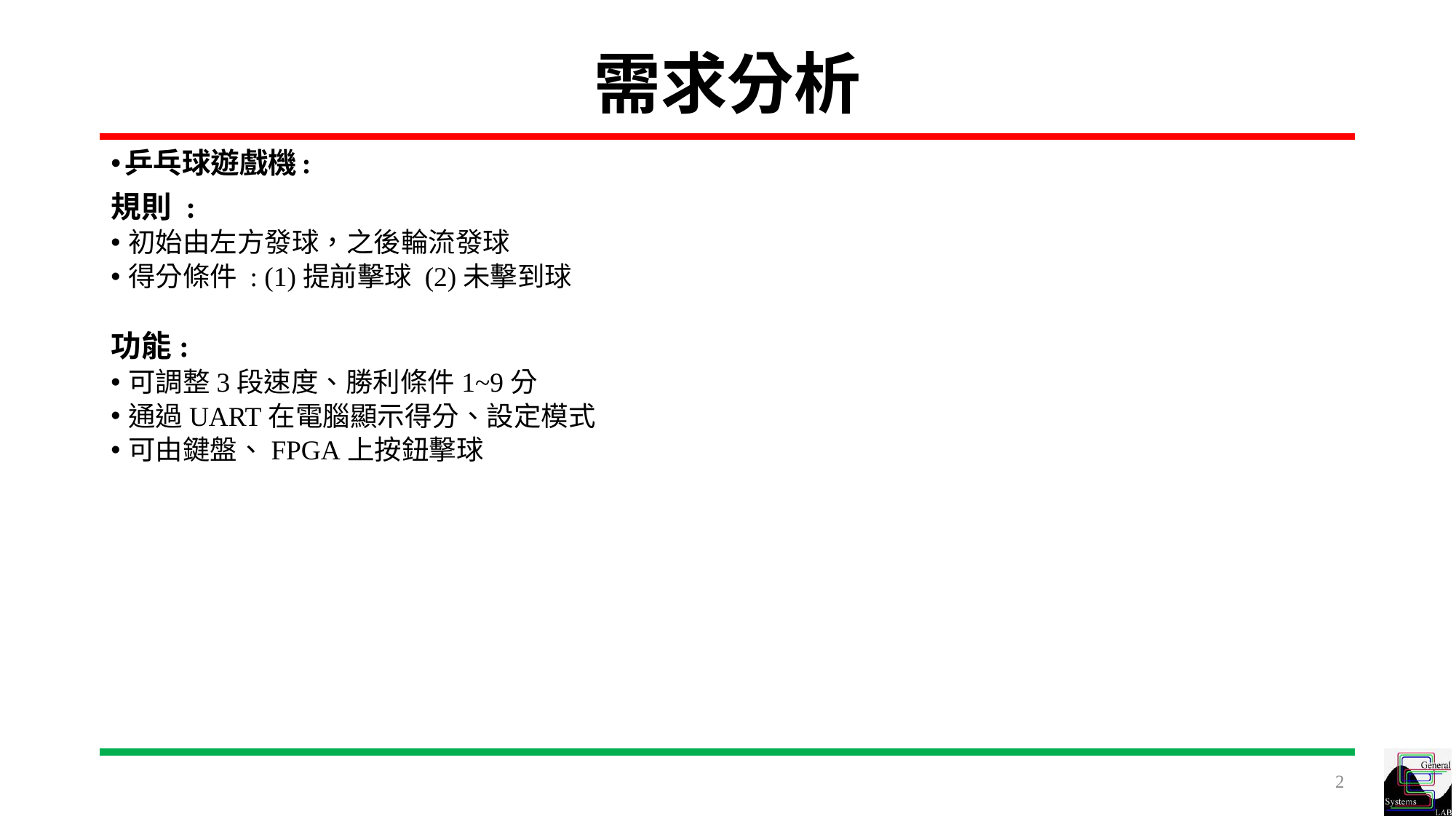

# 需求分析
乒乓球遊戲機:

規則 :
初始由左方發球，之後輪流發球
得分條件 : (1)提前擊球 (2)未擊到球

功能:
可調整3段速度、勝利條件1~9分
通過UART在電腦顯示得分、設定模式
可由鍵盤、FPGA上按鈕擊球

2